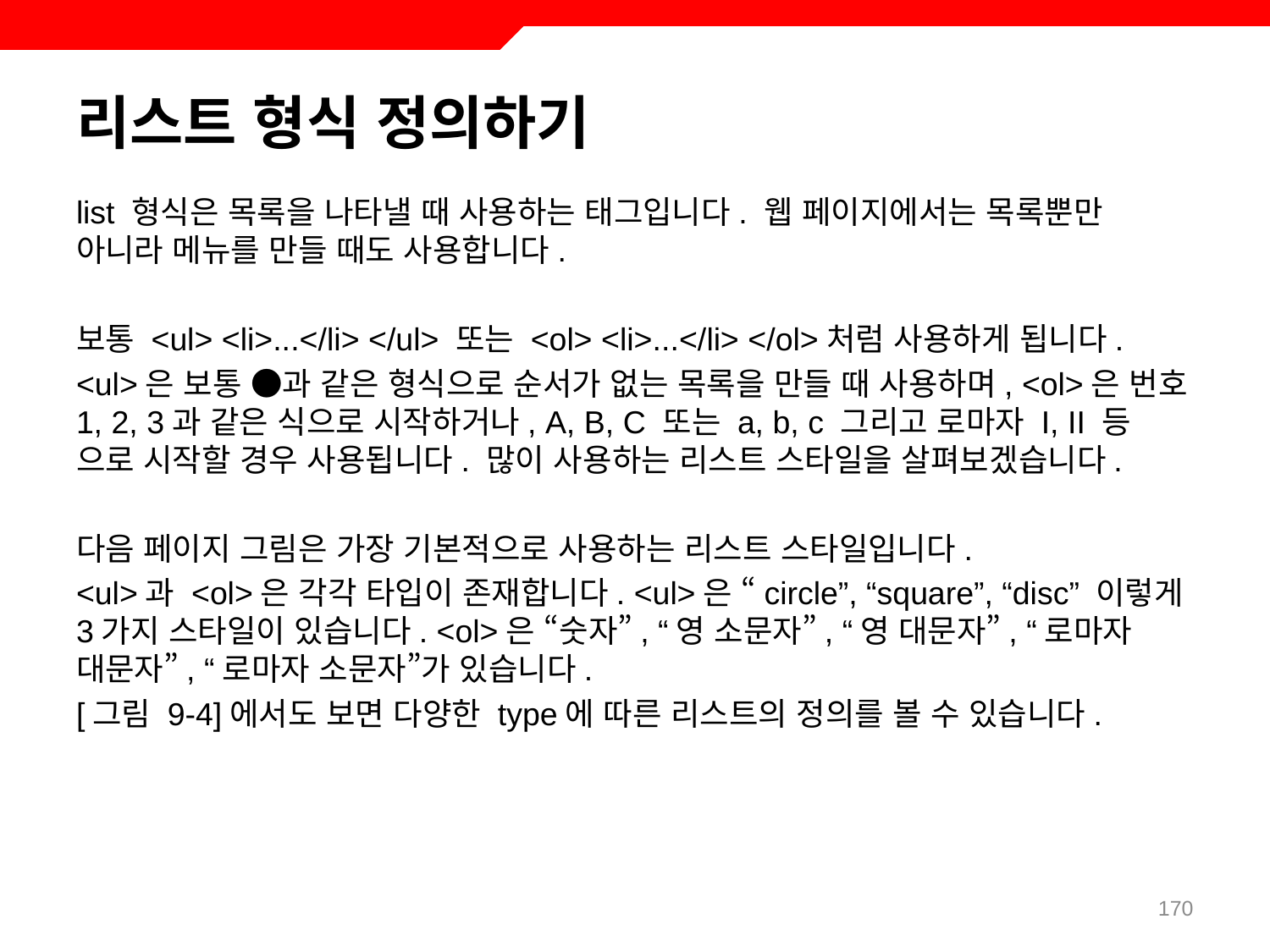

# 리스트 형식 정의하기
list 형식은 목록을 나타낼 때 사용하는 태그입니다. 웹 페이지에서는 목록뿐만 아니라 메뉴를 만들 때도 사용합니다.

보통 <ul> <li>...</li> </ul> 또는 <ol> <li>...</li> </ol>처럼 사용하게 됩니다.
<ul>은 보통 ●과 같은 형식으로 순서가 없는 목록을 만들 때 사용하며, <ol>은 번호 1, 2, 3과 같은 식으로 시작하거나, A, B, C 또는 a, b, c 그리고 로마자 I, II 등 으로 시작할 경우 사용됩니다. 많이 사용하는 리스트 스타일을 살펴보겠습니다.

다음 페이지 그림은 가장 기본적으로 사용하는 리스트 스타일입니다.
<ul>과 <ol>은 각각 타입이 존재합니다. <ul>은 “circle”, “square”, “disc” 이렇게 3가지 스타일이 있습니다. <ol>은 “숫자”, “영 소문자”, “영 대문자”, “로마자 대문자”, “로마자 소문자”가 있습니다.
[그림 9-4]에서도 보면 다양한 type에 따른 리스트의 정의를 볼 수 있습니다.
170